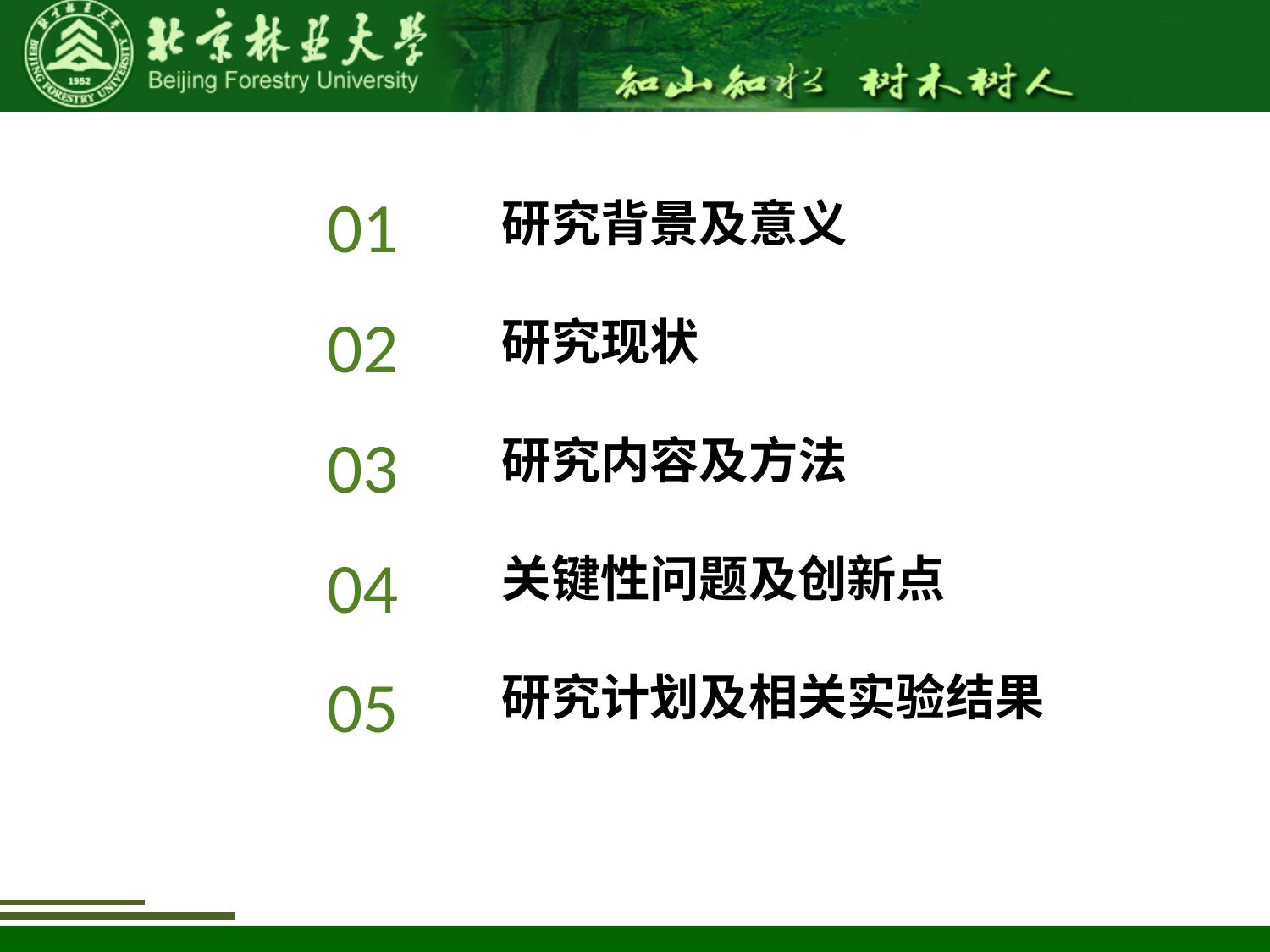

01
研究背景及意义

研究现状

研究内容及方法

关键性问题及创新点

研究计划及相关实验结果

02
03
04
05